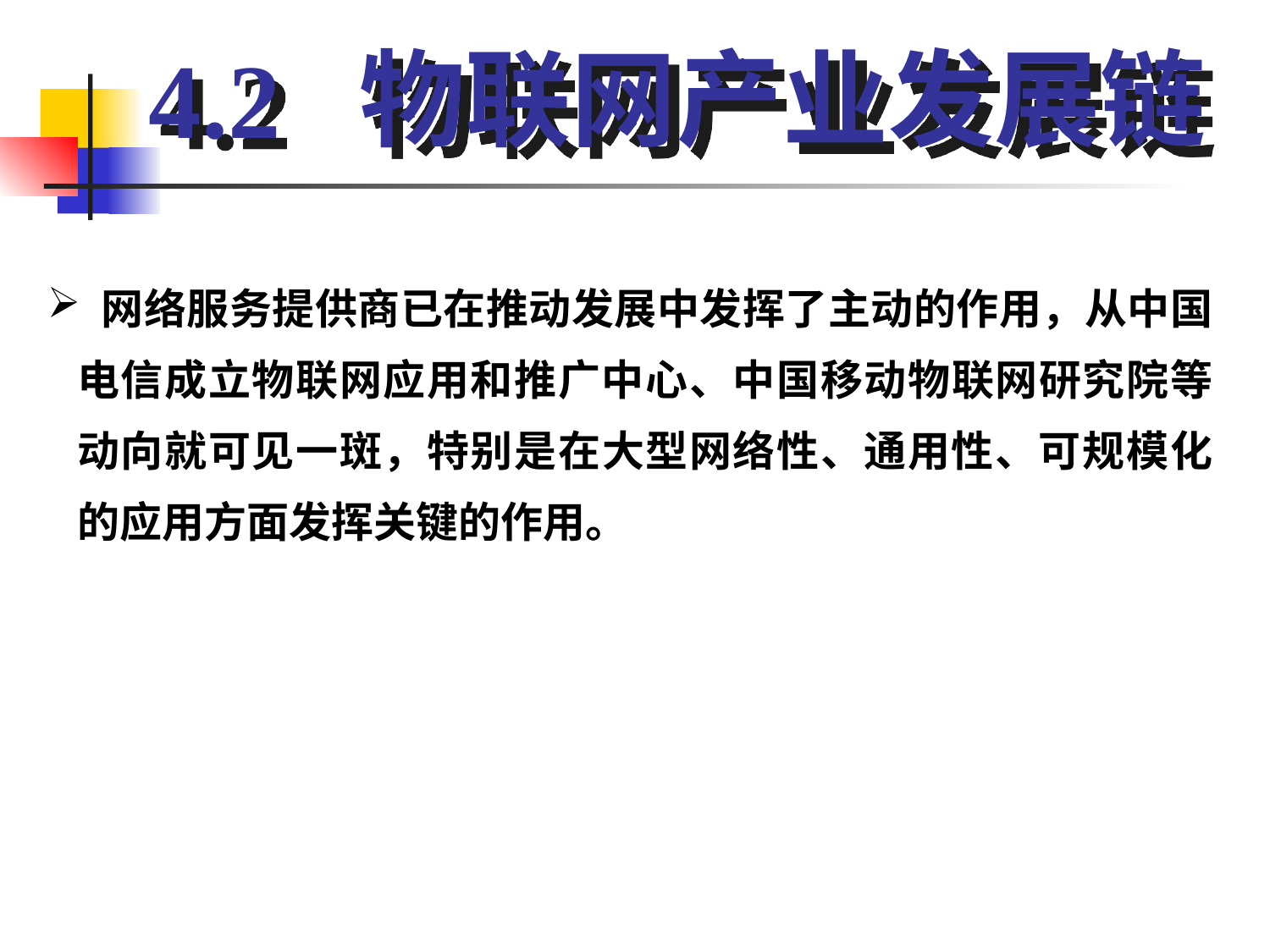

4.2  物联网产业发展链
 网络服务提供商已在推动发展中发挥了主动的作用，从中国电信成立物联网应用和推广中心、中国移动物联网研究院等动向就可见一斑，特别是在大型网络性、通用性、可规模化的应用方面发挥关键的作用。